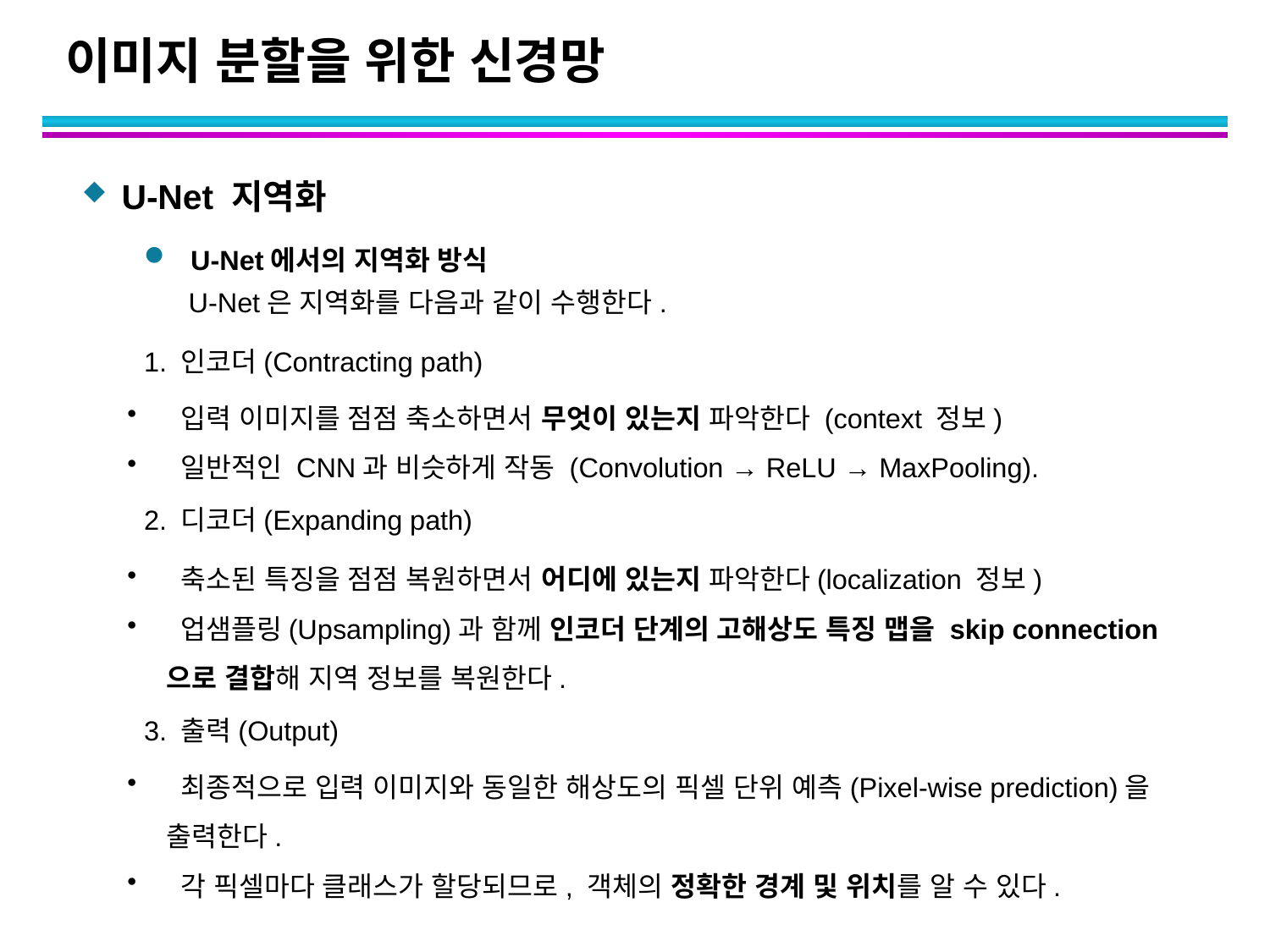

# 이미지 분할을 위한 신경망
U-Net 지역화
U-Net에서의 지역화 방식
              U-Net은 지역화를 다음과 같이 수행한다.
1. 인코더(Contracting path)
 입력 이미지를 점점 축소하면서 무엇이 있는지 파악한다 (context 정보)
 일반적인 CNN과 비슷하게 작동 (Convolution → ReLU → MaxPooling).
2. 디코더(Expanding path)
 축소된 특징을 점점 복원하면서 어디에 있는지 파악한다(localization 정보)
 업샘플링(Upsampling)과 함께 인코더 단계의 고해상도 특징 맵을 skip connection으로 결합해 지역 정보를 복원한다.
3. 출력(Output)
 최종적으로 입력 이미지와 동일한 해상도의 픽셀 단위 예측(Pixel-wise prediction)을 출력한다.
 각 픽셀마다 클래스가 할당되므로, 객체의 정확한 경계 및 위치를 알 수 있다.